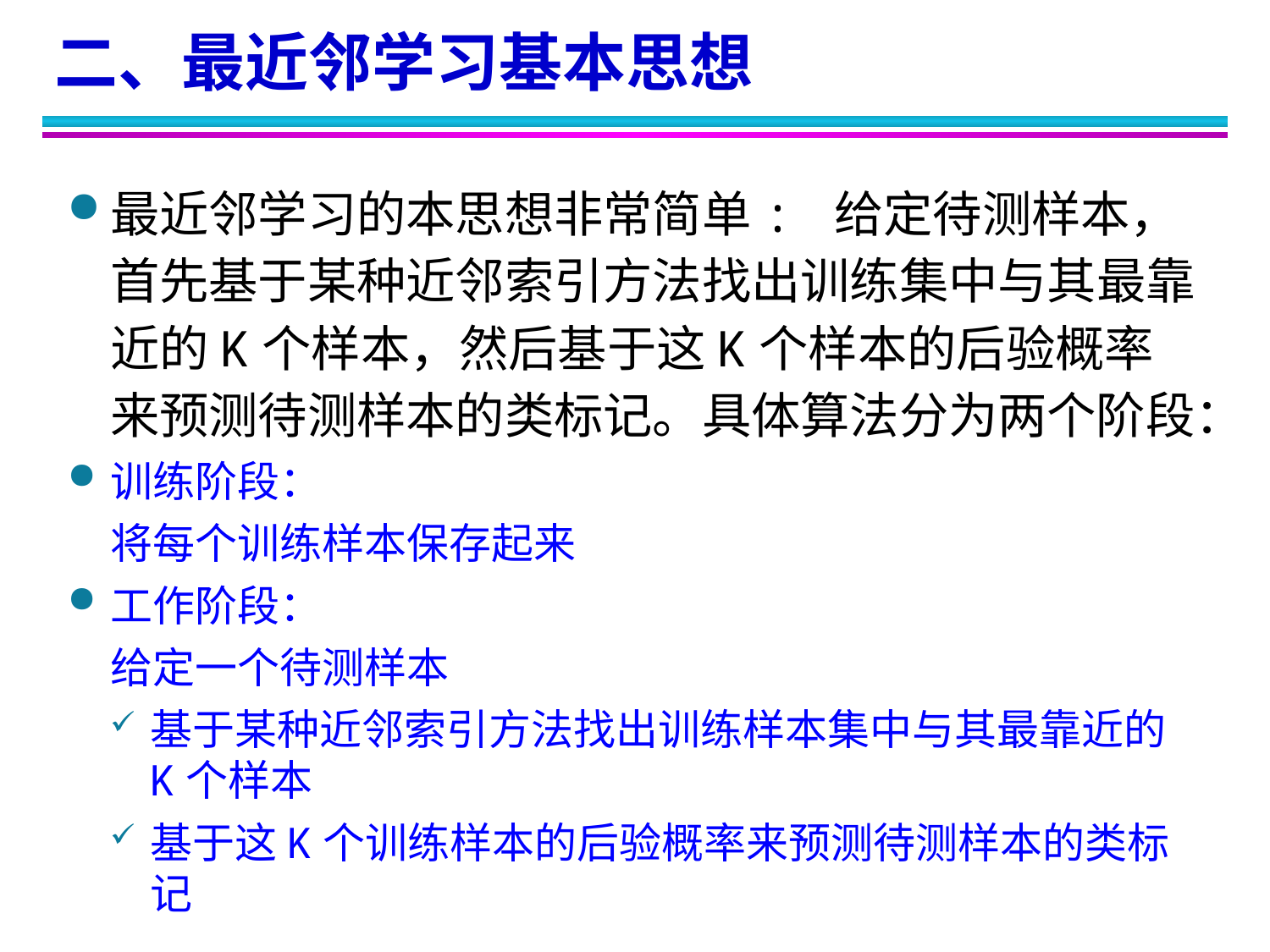

二、最近邻学习基本思想
最近邻学习的本思想非常简单: 给定待测样本，首先基于某种近邻索引方法找出训练集中与其最靠近的K个样本，然后基于这K个样本的后验概率来预测待测样本的类标记。具体算法分为两个阶段：
训练阶段：
	将每个训练样本保存起来
工作阶段：
	给定一个待测样本
基于某种近邻索引方法找出训练样本集中与其最靠近的K个样本
基于这K个训练样本的后验概率来预测待测样本的类标记